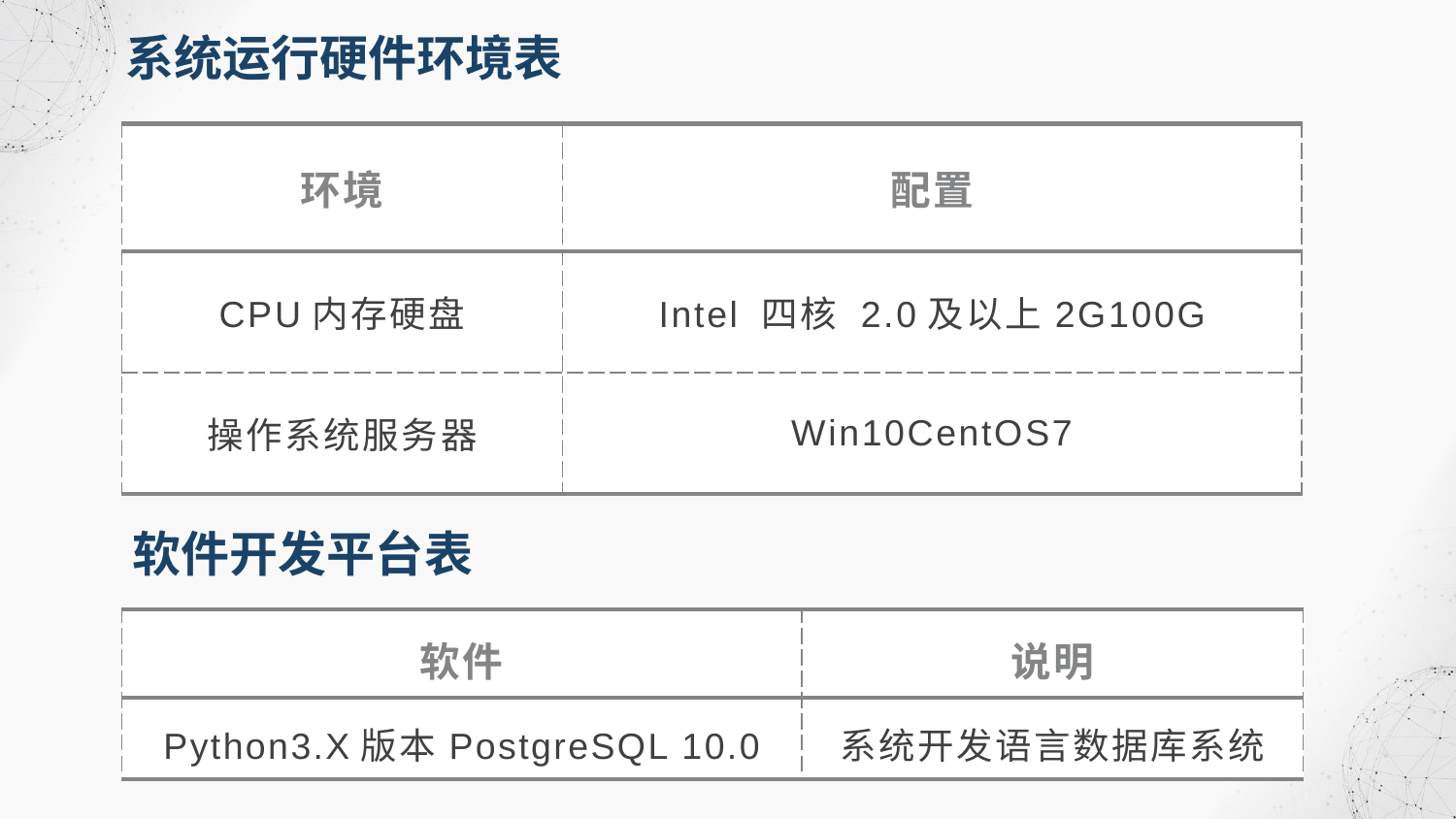

系统运行硬件环境表
| 环境 | 配置 |
| --- | --- |
| CPU内存硬盘 | Intel 四核 2.0及以上2G100G |
| 操作系统服务器 | Win10CentOS7 |
软件开发平台表
| 软件 | 说明 |
| --- | --- |
| Python3.X版本PostgreSQL 10.0 | 系统开发语言数据库系统 |